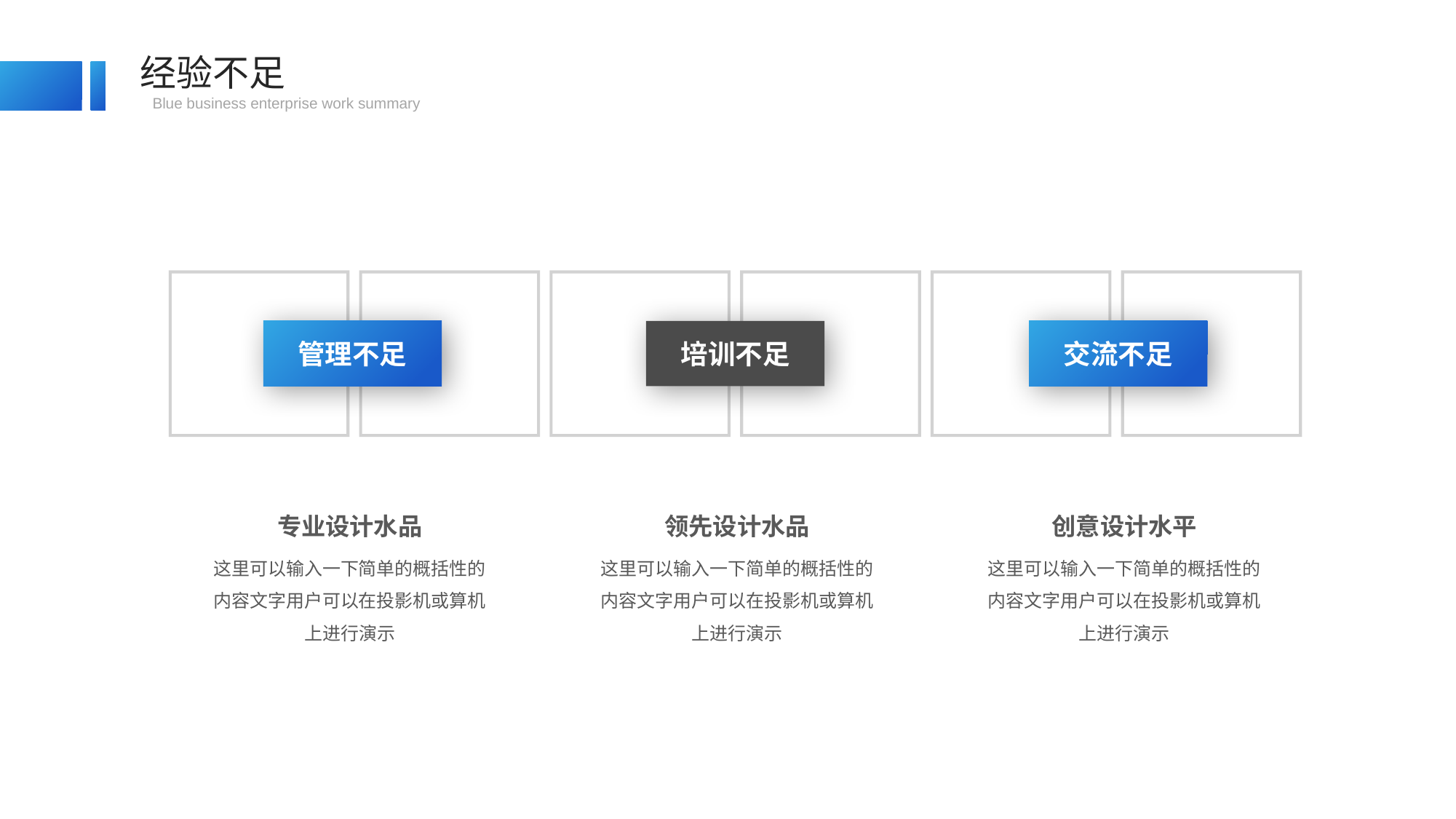

经验不足
Blue business enterprise work summary

管理不足
培训不足
交流不足
专业设计水品
这里可以输入一下简单的概括性的内容文字用户可以在投影机或算机上进行演示
领先设计水品
这里可以输入一下简单的概括性的内容文字用户可以在投影机或算机上进行演示
创意设计水平
这里可以输入一下简单的概括性的内容文字用户可以在投影机或算机上进行演示